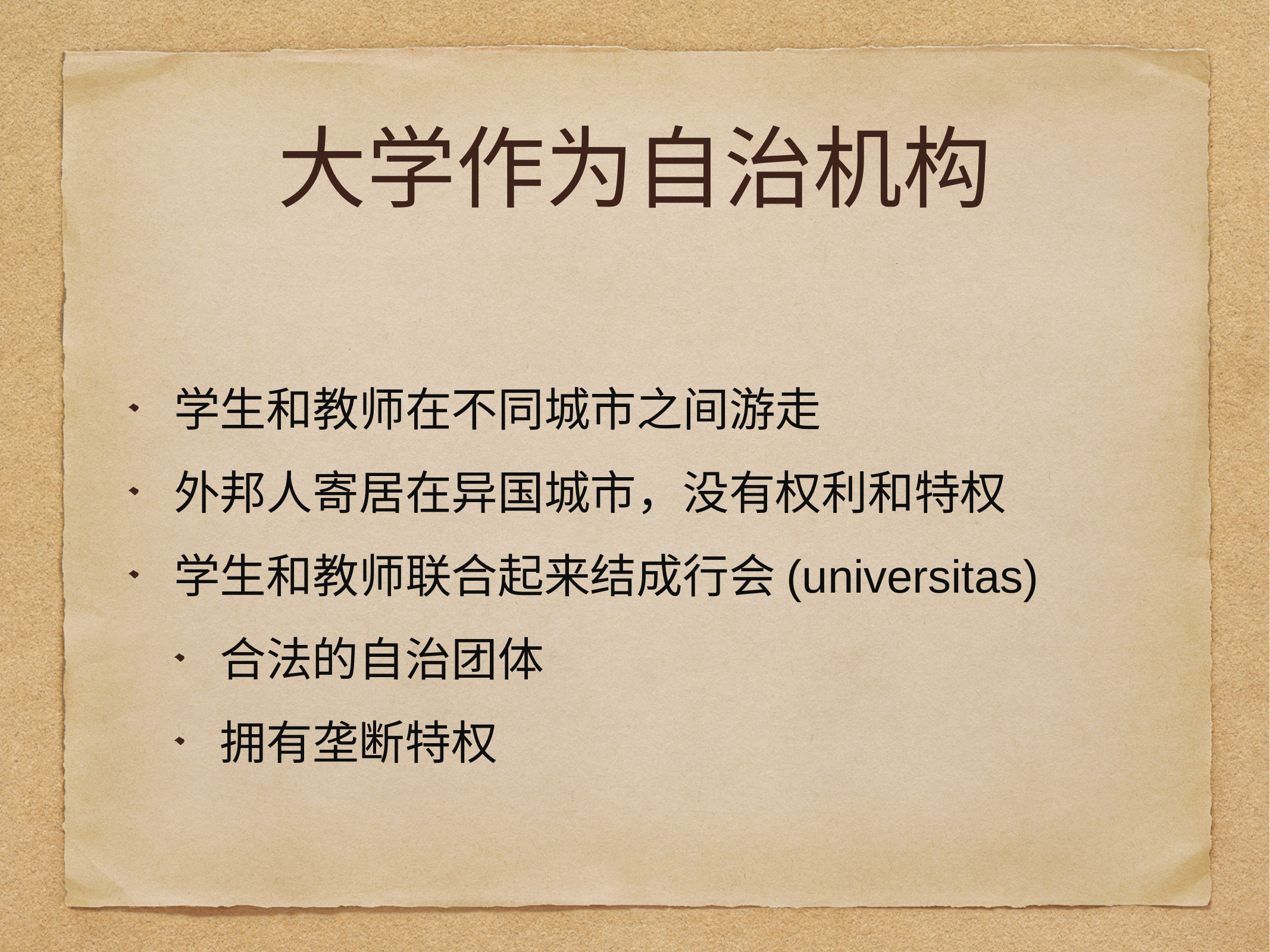

# 大学作为自治机构
学生和教师在不同城市之间游走
外邦人寄居在异国城市，没有权利和特权
学生和教师联合起来结成行会(universitas)
合法的自治团体
拥有垄断特权